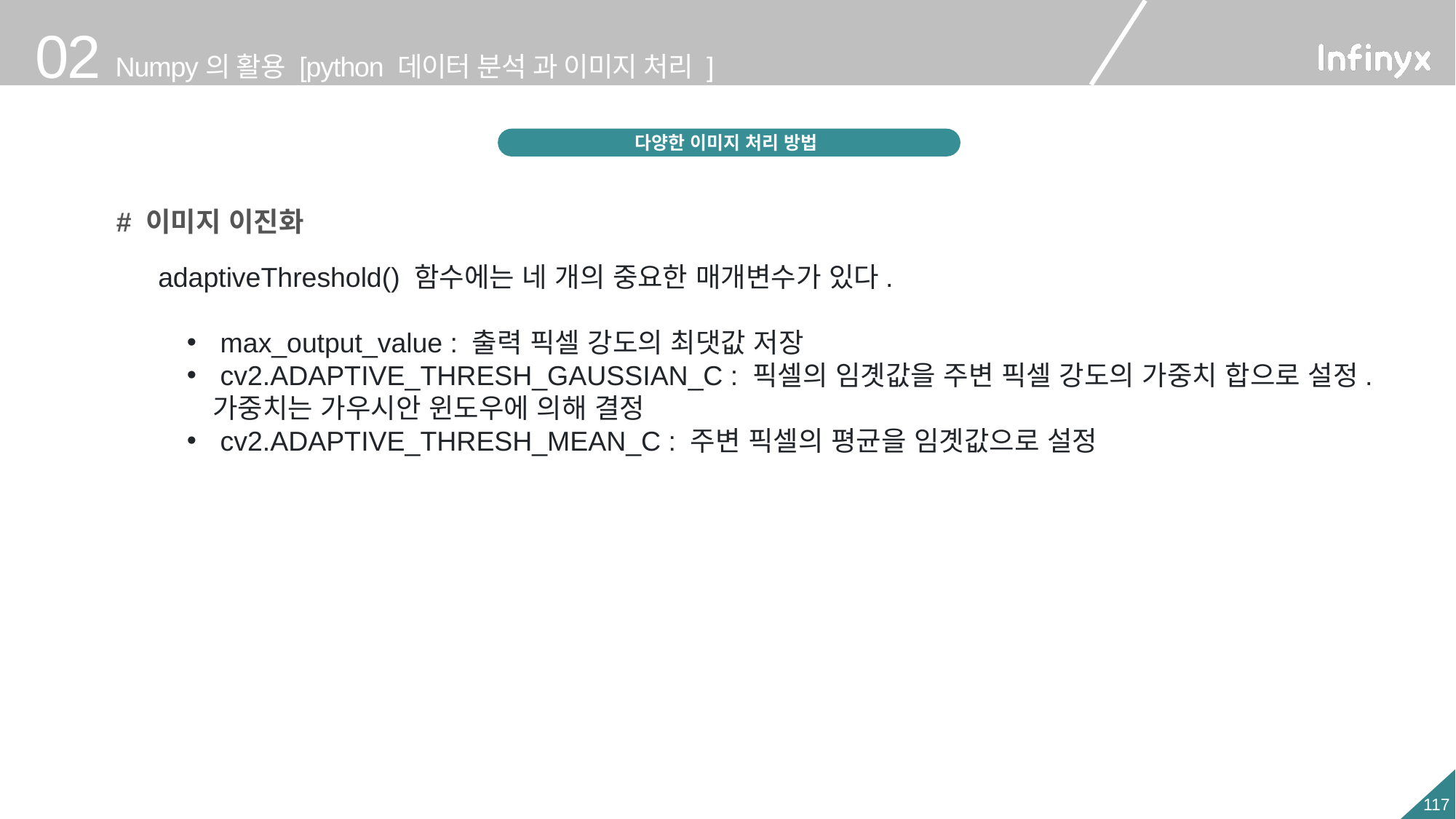

다양한 이미지 처리 방법
# 이미지 이진화

adaptiveThreshold() 함수에는 네 개의 중요한 매개변수가 있다.

 max_output_value : 출력 픽셀 강도의 최댓값 저장
 cv2.ADAPTIVE_THRESH_GAUSSIAN_C : 픽셀의 임곗값을 주변 픽셀 강도의 가중치 합으로 설정. 가중치는 가우시안 윈도우에 의해 결정
 cv2.ADAPTIVE_THRESH_MEAN_C : 주변 픽셀의 평균을 임곗값으로 설정